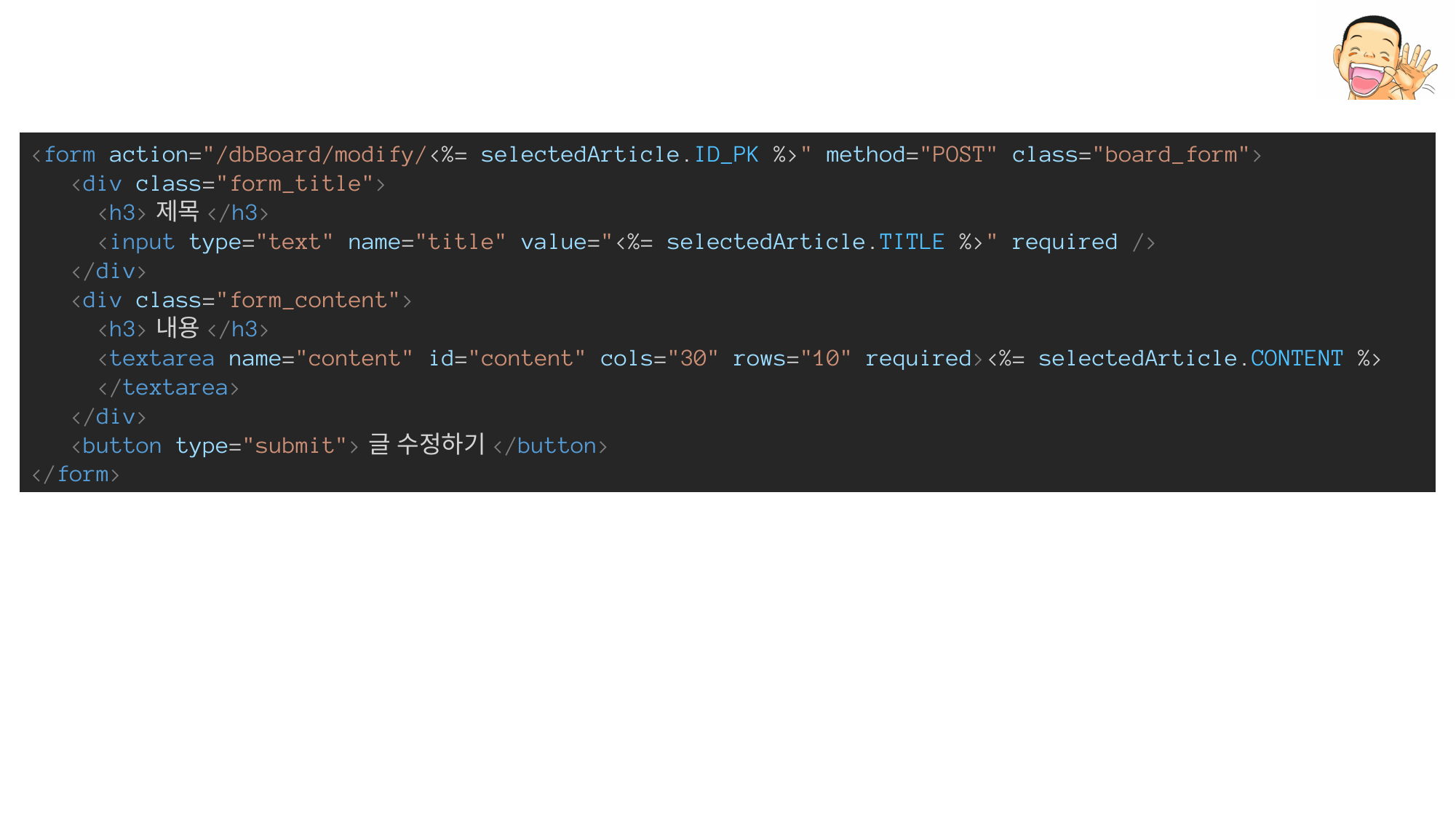

<form action="/dbBoard/modify/<%= selectedArticle.ID_PK %>" method="POST" class="board_form">
   <div class="form_title">
     <h3>제목</h3>
     <input type="text" name="title" value="<%= selectedArticle.TITLE %>" required />
   </div>
   <div class="form_content">
     <h3>내용</h3>
     <textarea name="content" id="content" cols="30" rows="10" required><%= selectedArticle.CONTENT %>
     </textarea>
   </div>
   <button type="submit">글 수정하기</button>
</form>